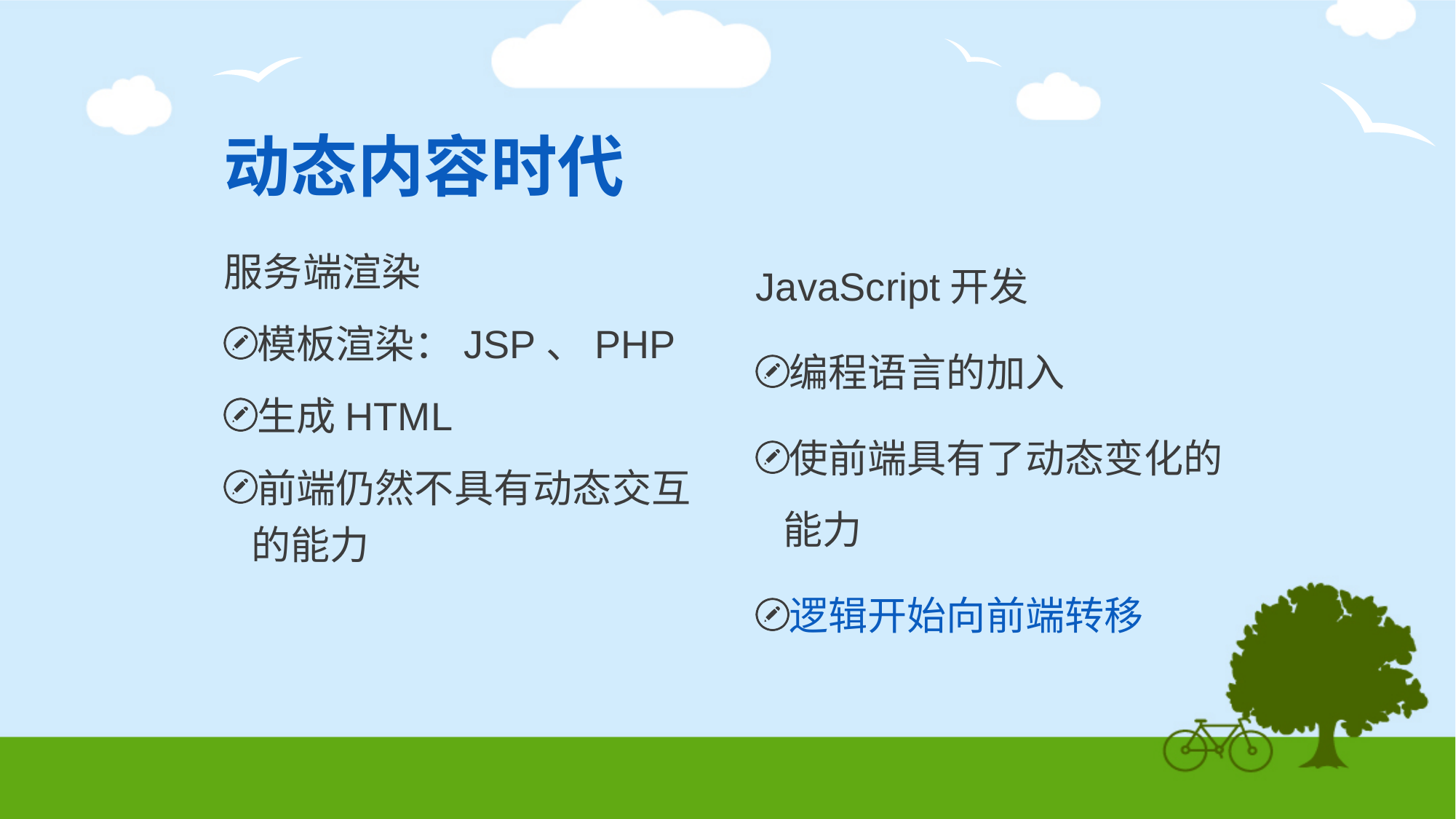

# 动态内容时代
服务端渲染
模板渲染：JSP、PHP
生成HTML
前端仍然不具有动态交互的能力
JavaScript开发
编程语言的加入
使前端具有了动态变化的能力
逻辑开始向前端转移